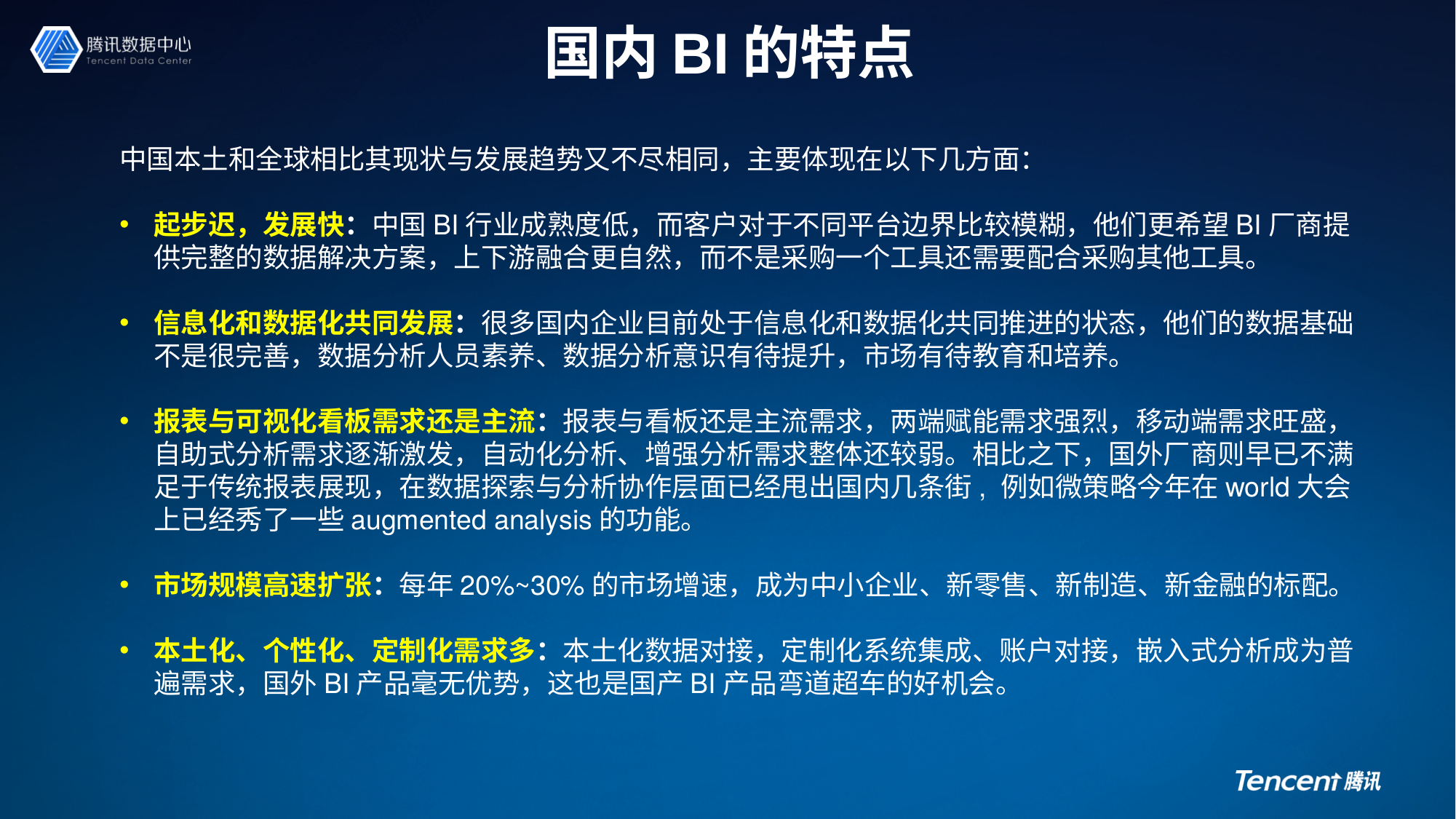

# 国内BI的特点
中国本土和全球相比其现状与发展趋势又不尽相同，主要体现在以下几方面：

起步迟，发展快：中国BI行业成熟度低，而客户对于不同平台边界比较模糊，他们更希望BI厂商提供完整的数据解决方案，上下游融合更自然，而不是采购一个工具还需要配合采购其他工具。

信息化和数据化共同发展：很多国内企业目前处于信息化和数据化共同推进的状态，他们的数据基础不是很完善，数据分析人员素养、数据分析意识有待提升，市场有待教育和培养。

报表与可视化看板需求还是主流：报表与看板还是主流需求，两端赋能需求强烈，移动端需求旺盛，自助式分析需求逐渐激发，自动化分析、增强分析需求整体还较弱。相比之下，国外厂商则早已不满足于传统报表展现，在数据探索与分析协作层面已经甩出国内几条街, 例如微策略今年在world大会上已经秀了一些augmented analysis的功能。

市场规模高速扩张：每年20%~30%的市场增速，成为中小企业、新零售、新制造、新金融的标配。

本土化、个性化、定制化需求多：本土化数据对接，定制化系统集成、账户对接，嵌入式分析成为普遍需求，国外BI产品毫无优势，这也是国产BI产品弯道超车的好机会。